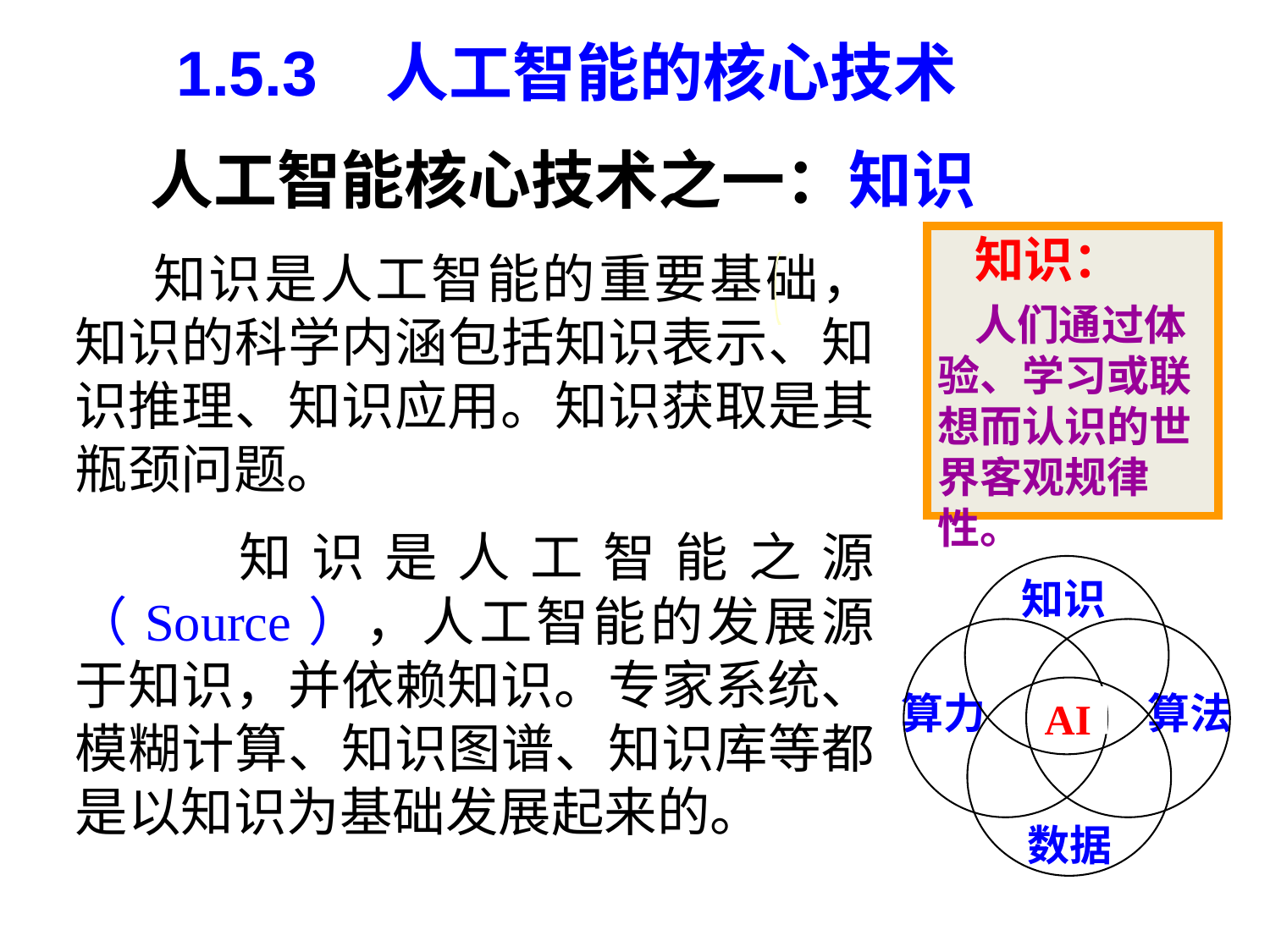

1.5.3   人工智能的核心技术
人工智能核心技术之一：知识
知识：
人们通过体验、学习或联想而认识的世界客观规律性。

    知识是人工智能的重要基础，知识的科学内涵包括知识表示、知识推理、知识应用。知识获取是其瓶颈问题。
    知识是人工智能之源（Source），人工智能的发展源于知识，并依赖知识。专家系统、模糊计算、知识图谱、知识库等都是以知识为基础发展起来的。

AI
算力

知识
数据
算法